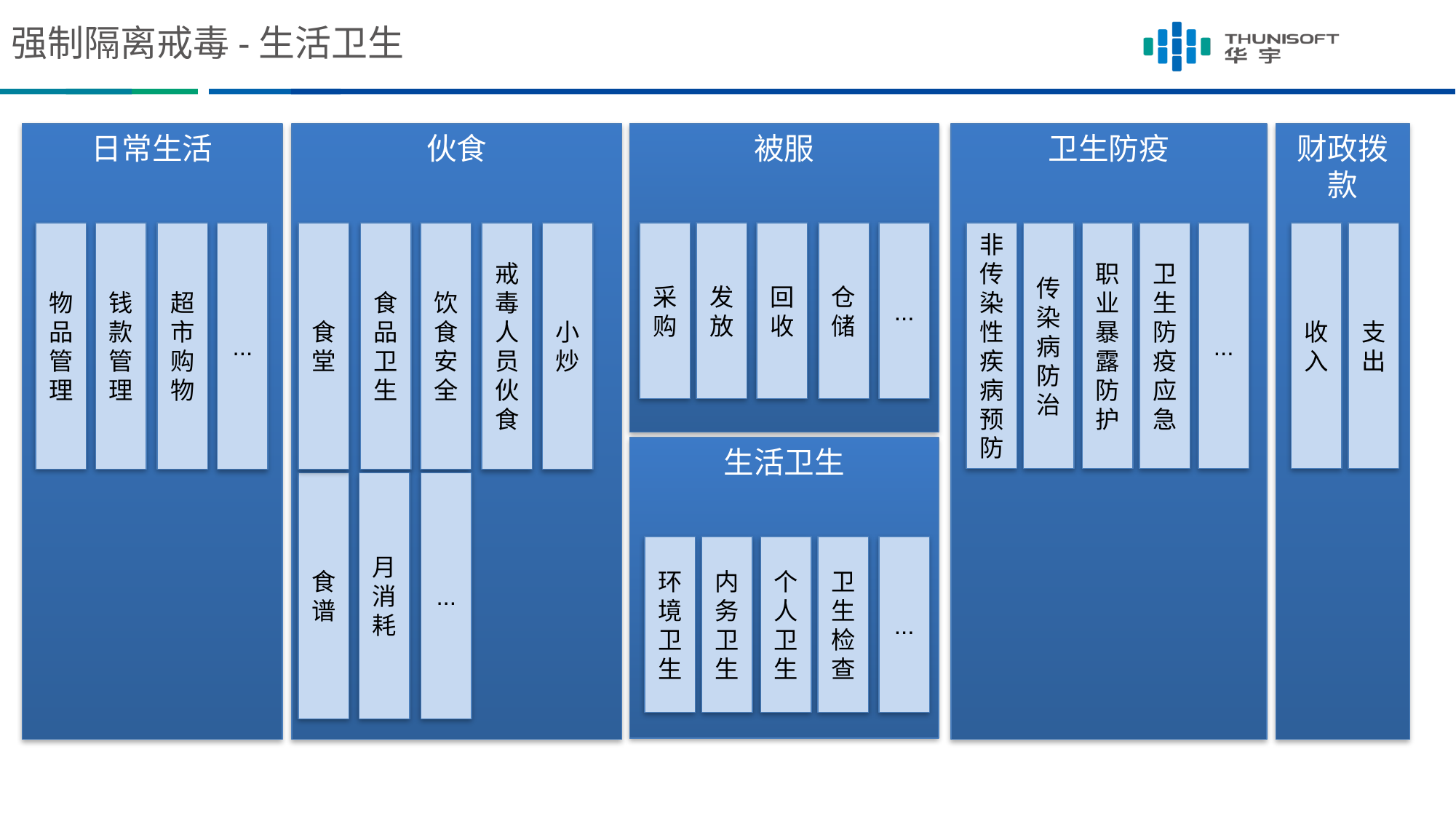

# 强制隔离戒毒-生活卫生
日常生活
伙食
被服
卫生防疫
财政拨款
...
食堂
食品卫生
饮食安全
戒毒人员伙食
小炒
采购
发放
回收
仓储
非传染性疾病预防
传染病防治
职业暴露防护
卫生防疫应急
...
收入
支出
物品管理
钱款管理
超市购物
...
生活卫生
食谱
月消耗
...
环境卫生
内务卫生
个人卫生
卫生检查
...

64